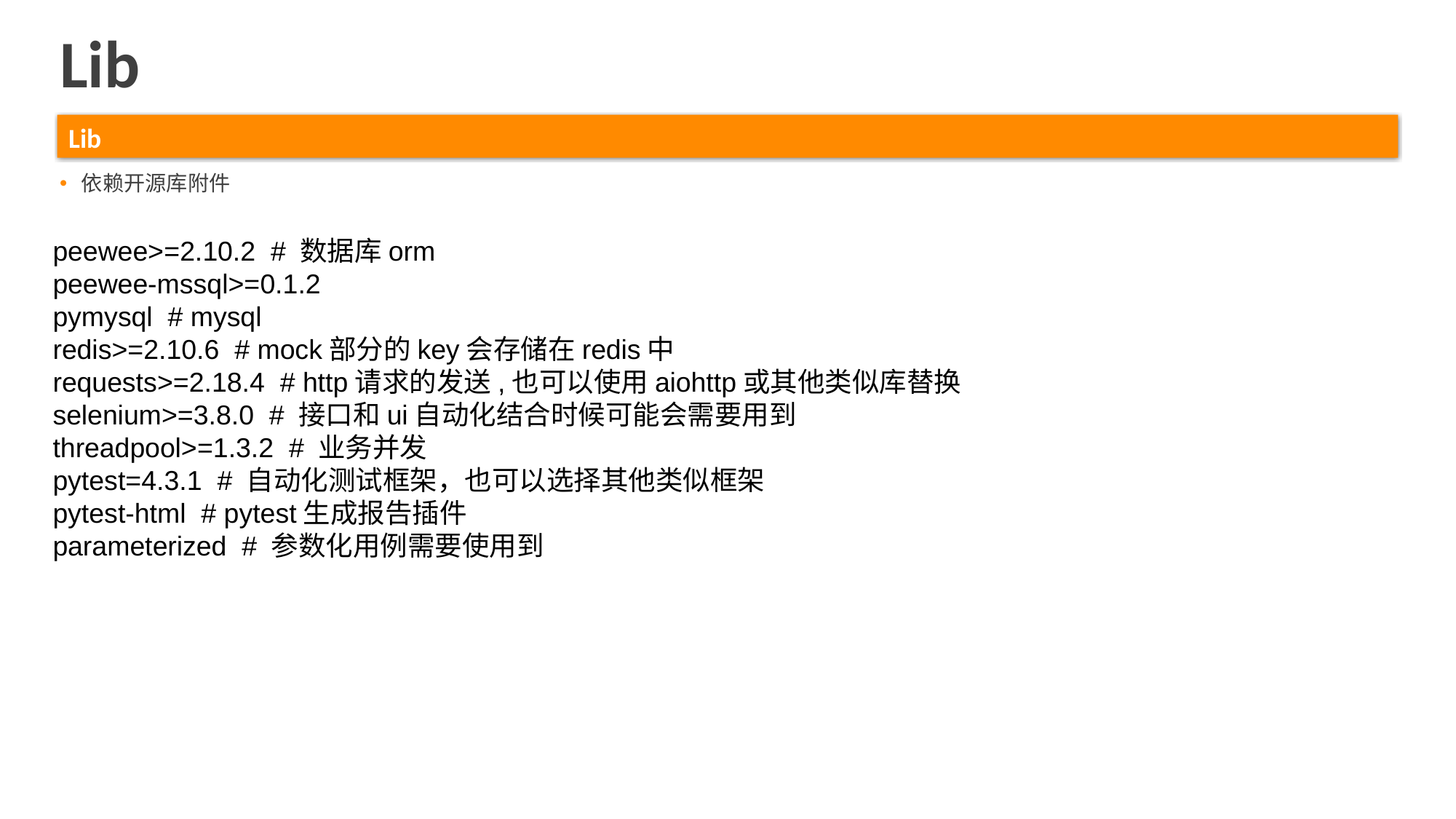

Lib

Lib
依赖开源库附件
peewee>=2.10.2  # 数据库orm
peewee-mssql>=0.1.2
pymysql  # mysql
redis>=2.10.6  # mock部分的key会存储在redis中
requests>=2.18.4  # http请求的发送,也可以使用aiohttp或其他类似库替换
selenium>=3.8.0  # 接口和ui自动化结合时候可能会需要用到
threadpool>=1.3.2  # 业务并发
pytest=4.3.1  # 自动化测试框架，也可以选择其他类似框架
pytest-html  # pytest生成报告插件
parameterized  # 参数化用例需要使用到